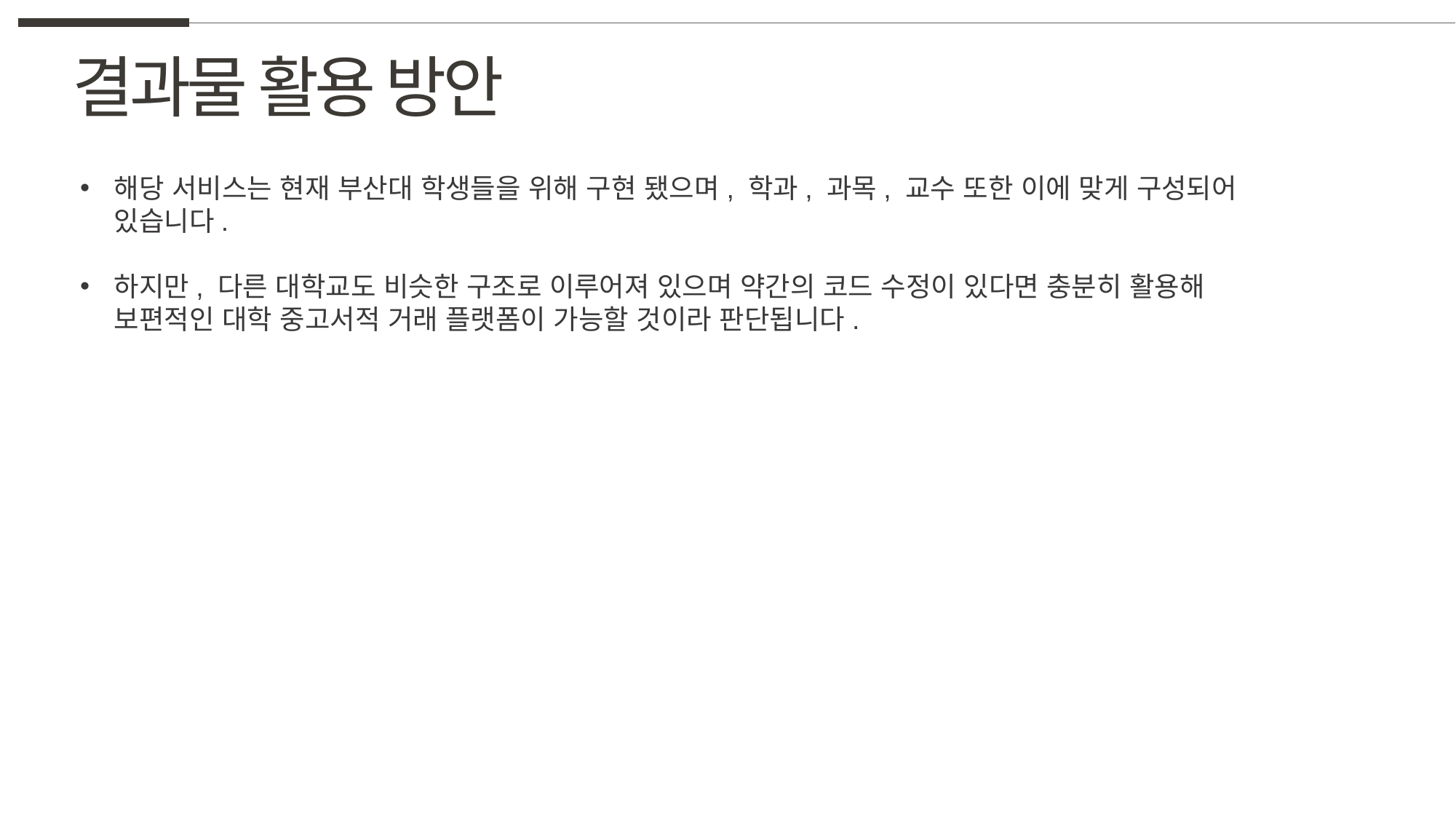

결과물 활용 방안
해당 서비스는 현재 부산대 학생들을 위해 구현 됐으며, 학과, 과목, 교수 또한 이에 맞게 구성되어 있습니다.

하지만, 다른 대학교도 비슷한 구조로 이루어져 있으며 약간의 코드 수정이 있다면 충분히 활용해 보편적인 대학 중고서적 거래 플랫폼이 가능할 것이라 판단됩니다.